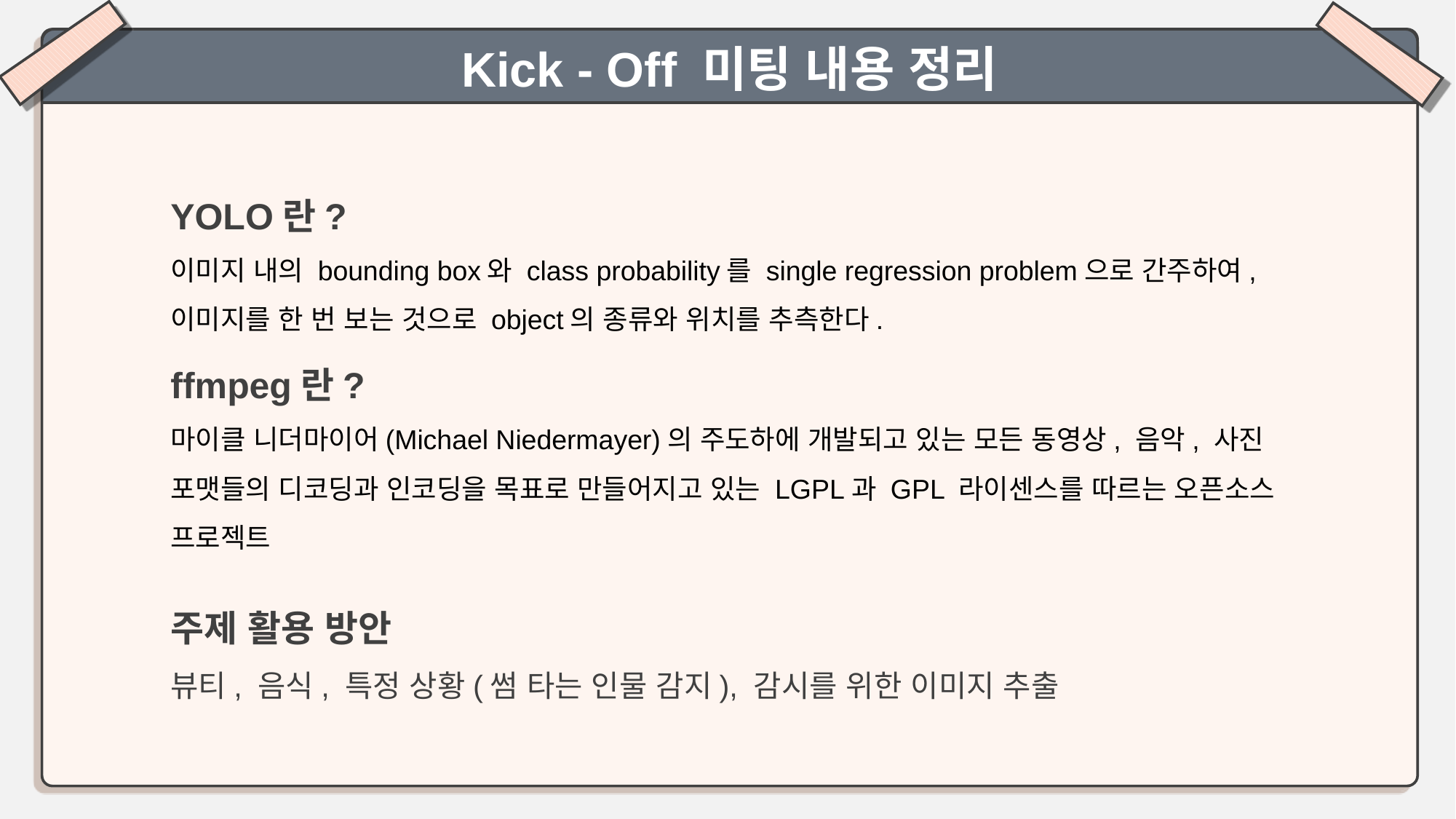

Kick - Off 미팅 내용 정리
YOLO란?
이미지 내의 bounding box와 class probability를 single regression problem으로 간주하여, 이미지를 한 번 보는 것으로 object의 종류와 위치를 추측한다.
ffmpeg란?
마이클 니더마이어(Michael Niedermayer)의 주도하에 개발되고 있는 모든 동영상, 음악, 사진 포맷들의 디코딩과 인코딩을 목표로 만들어지고 있는 LGPL과 GPL 라이센스를 따르는 오픈소스 프로젝트
주제 활용 방안
뷰티, 음식, 특정 상황(썸 타는 인물 감지), 감시를 위한 이미지 추출